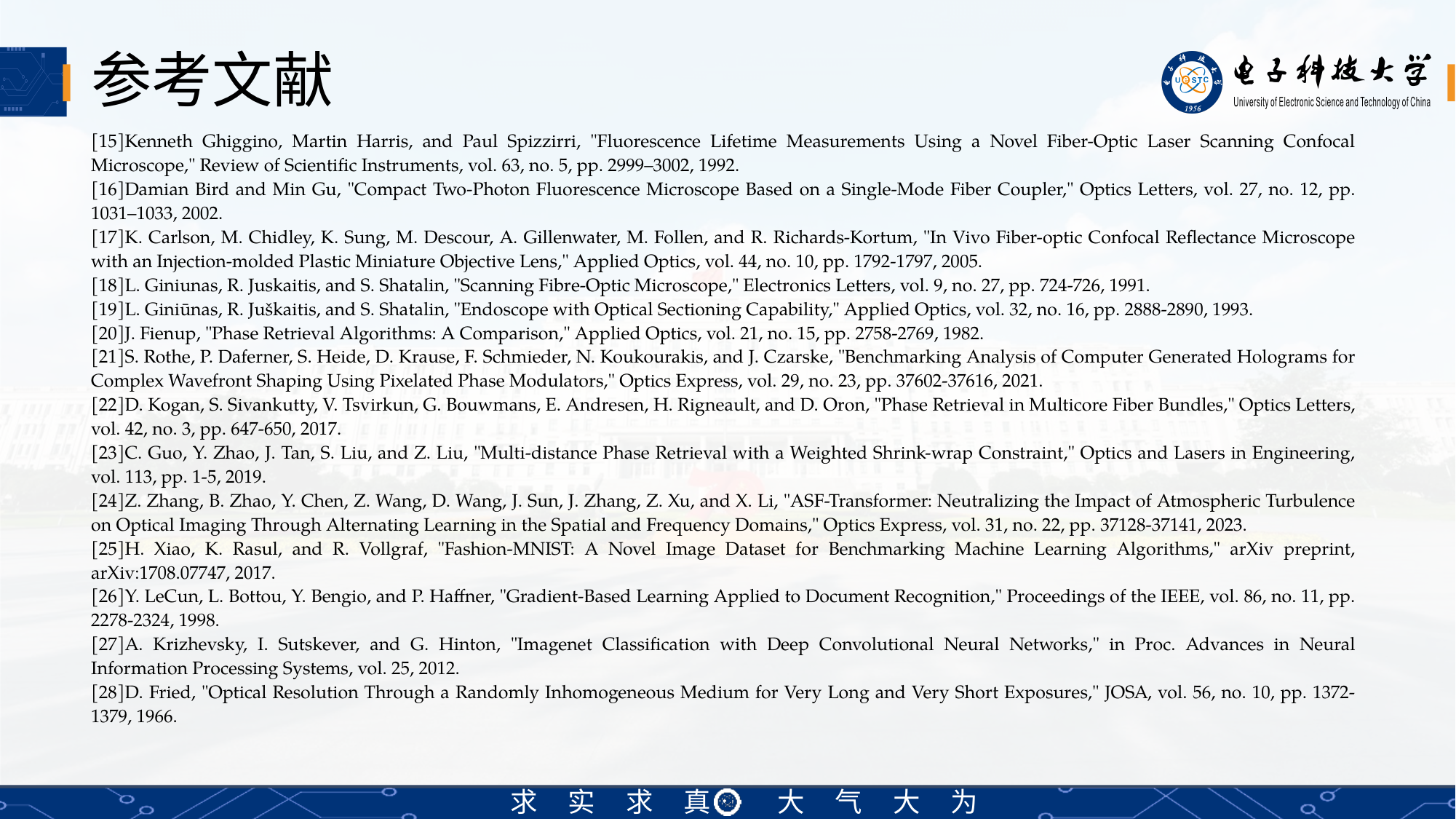

# 参考文献
[15]Kenneth Ghiggino, Martin Harris, and Paul Spizzirri, "Fluorescence Lifetime Measurements Using a Novel Fiber-Optic Laser Scanning Confocal Microscope," Review of Scientific Instruments, vol. 63, no. 5, pp. 2999–3002, 1992.
[16]Damian Bird and Min Gu, "Compact Two-Photon Fluorescence Microscope Based on a Single-Mode Fiber Coupler," Optics Letters, vol. 27, no. 12, pp. 1031–1033, 2002.
[17]K. Carlson, M. Chidley, K. Sung, M. Descour, A. Gillenwater, M. Follen, and R. Richards-Kortum, "In Vivo Fiber-optic Confocal Reflectance Microscope with an Injection-molded Plastic Miniature Objective Lens," Applied Optics, vol. 44, no. 10, pp. 1792-1797, 2005.
[18]L. Giniunas, R. Juskaitis, and S. Shatalin, "Scanning Fibre-Optic Microscope," Electronics Letters, vol. 9, no. 27, pp. 724-726, 1991.
[19]L. Giniūnas, R. Juškaitis, and S. Shatalin, "Endoscope with Optical Sectioning Capability," Applied Optics, vol. 32, no. 16, pp. 2888-2890, 1993.
[20]J. Fienup, "Phase Retrieval Algorithms: A Comparison," Applied Optics, vol. 21, no. 15, pp. 2758-2769, 1982.
[21]S. Rothe, P. Daferner, S. Heide, D. Krause, F. Schmieder, N. Koukourakis, and J. Czarske, "Benchmarking Analysis of Computer Generated Holograms for Complex Wavefront Shaping Using Pixelated Phase Modulators," Optics Express, vol. 29, no. 23, pp. 37602-37616, 2021.
[22]D. Kogan, S. Sivankutty, V. Tsvirkun, G. Bouwmans, E. Andresen, H. Rigneault, and D. Oron, "Phase Retrieval in Multicore Fiber Bundles," Optics Letters, vol. 42, no. 3, pp. 647-650, 2017.
[23]C. Guo, Y. Zhao, J. Tan, S. Liu, and Z. Liu, "Multi-distance Phase Retrieval with a Weighted Shrink-wrap Constraint," Optics and Lasers in Engineering, vol. 113, pp. 1-5, 2019.
[24]Z. Zhang, B. Zhao, Y. Chen, Z. Wang, D. Wang, J. Sun, J. Zhang, Z. Xu, and X. Li, "ASF-Transformer: Neutralizing the Impact of Atmospheric Turbulence on Optical Imaging Through Alternating Learning in the Spatial and Frequency Domains," Optics Express, vol. 31, no. 22, pp. 37128-37141, 2023.
[25]H. Xiao, K. Rasul, and R. Vollgraf, "Fashion-MNIST: A Novel Image Dataset for Benchmarking Machine Learning Algorithms," arXiv preprint, arXiv:1708.07747, 2017.
[26]Y. LeCun, L. Bottou, Y. Bengio, and P. Haffner, "Gradient-Based Learning Applied to Document Recognition," Proceedings of the IEEE, vol. 86, no. 11, pp. 2278-2324, 1998.
[27]A. Krizhevsky, I. Sutskever, and G. Hinton, "Imagenet Classification with Deep Convolutional Neural Networks," in Proc. Advances in Neural Information Processing Systems, vol. 25, 2012.
[28]D. Fried, "Optical Resolution Through a Randomly Inhomogeneous Medium for Very Long and Very Short Exposures," JOSA, vol. 56, no. 10, pp. 1372-1379, 1966.